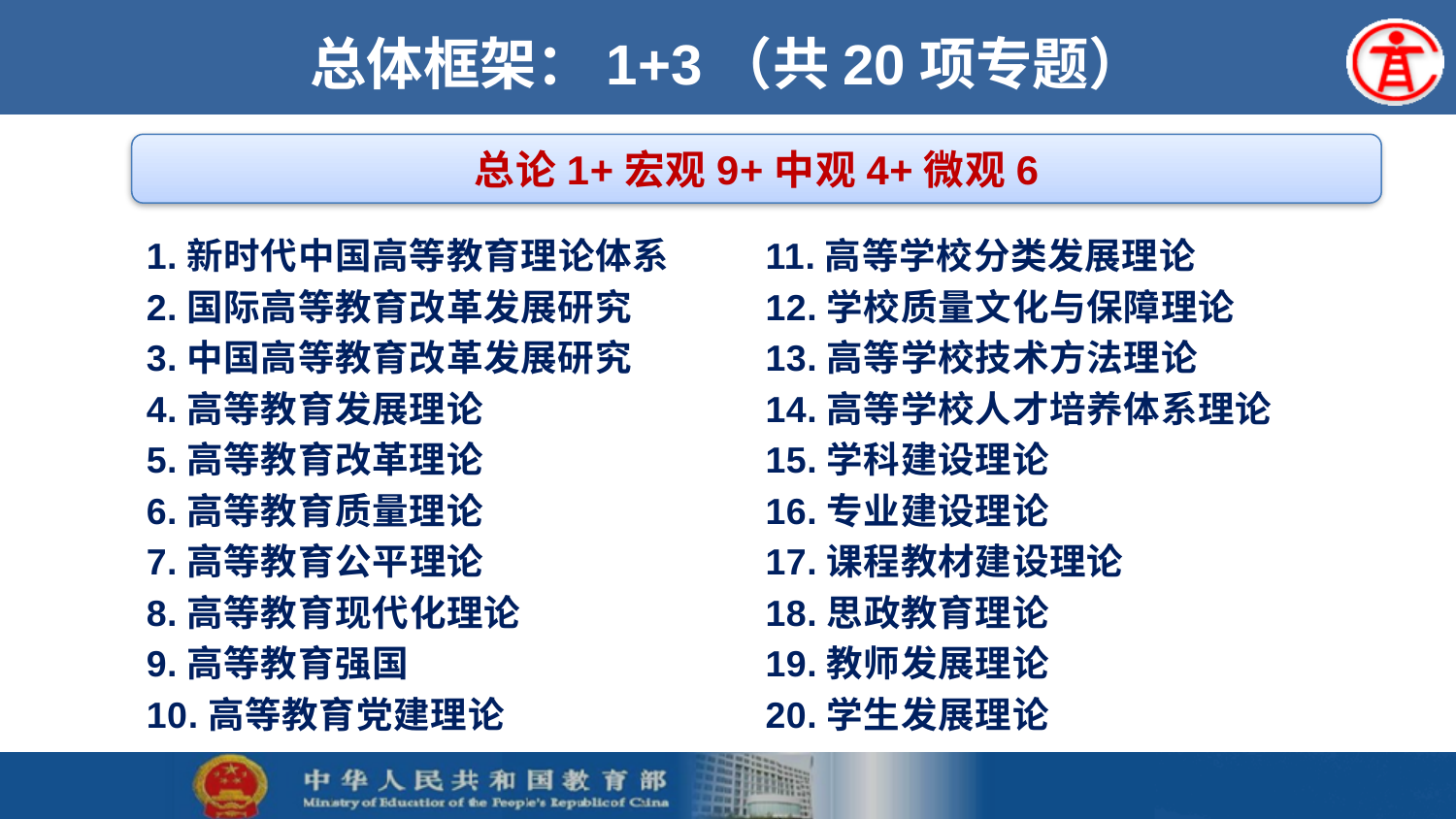

# 总体框架：1+3（共20项专题）
总论1+宏观9+中观4+微观6
1.新时代中国高等教育理论体系
2.国际高等教育改革发展研究
3.中国高等教育改革发展研究
4.高等教育发展理论
5.高等教育改革理论
6.高等教育质量理论
7.高等教育公平理论
8.高等教育现代化理论
9.高等教育强国
10.高等教育党建理论

11.高等学校分类发展理论
12.学校质量文化与保障理论
13.高等学校技术方法理论
14.高等学校人才培养体系理论
15.学科建设理论
16.专业建设理论
17.课程教材建设理论
18.思政教育理论
19.教师发展理论
20.学生发展理论